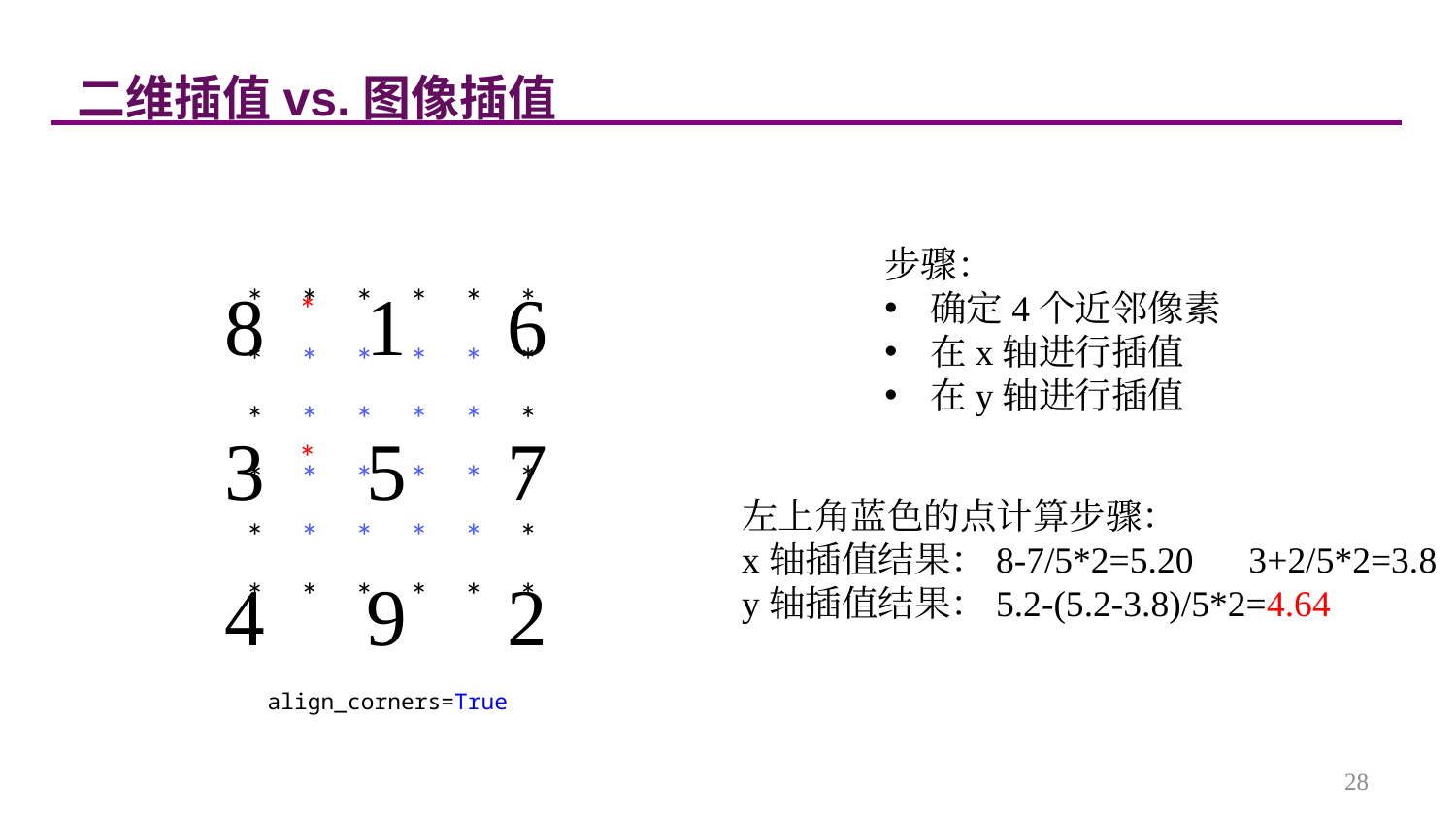

二维插值vs.图像插值
 8     1     6
 3     5     7
 4     9     2
步骤：
确定4个近邻像素
在x轴进行插值
在y轴进行插值
*
| \* | \* | \* | \* | \* | \* |
| --- | --- | --- | --- | --- | --- |
| \* | \* | \* | \* | \* | \* |
| \* | \* | \* | \* | \* | \* |
| \* | \* | \* | \* | \* | \* |
| \* | \* | \* | \* | \* | \* |
| \* | \* | \* | \* | \* | \* |
*
左上角蓝色的点计算步骤：
x轴插值结果：8-7/5*2=5.20      3+2/5*2=3.8
y轴插值结果：5.2-(5.2-3.8)/5*2=4.64
align_corners=True
28